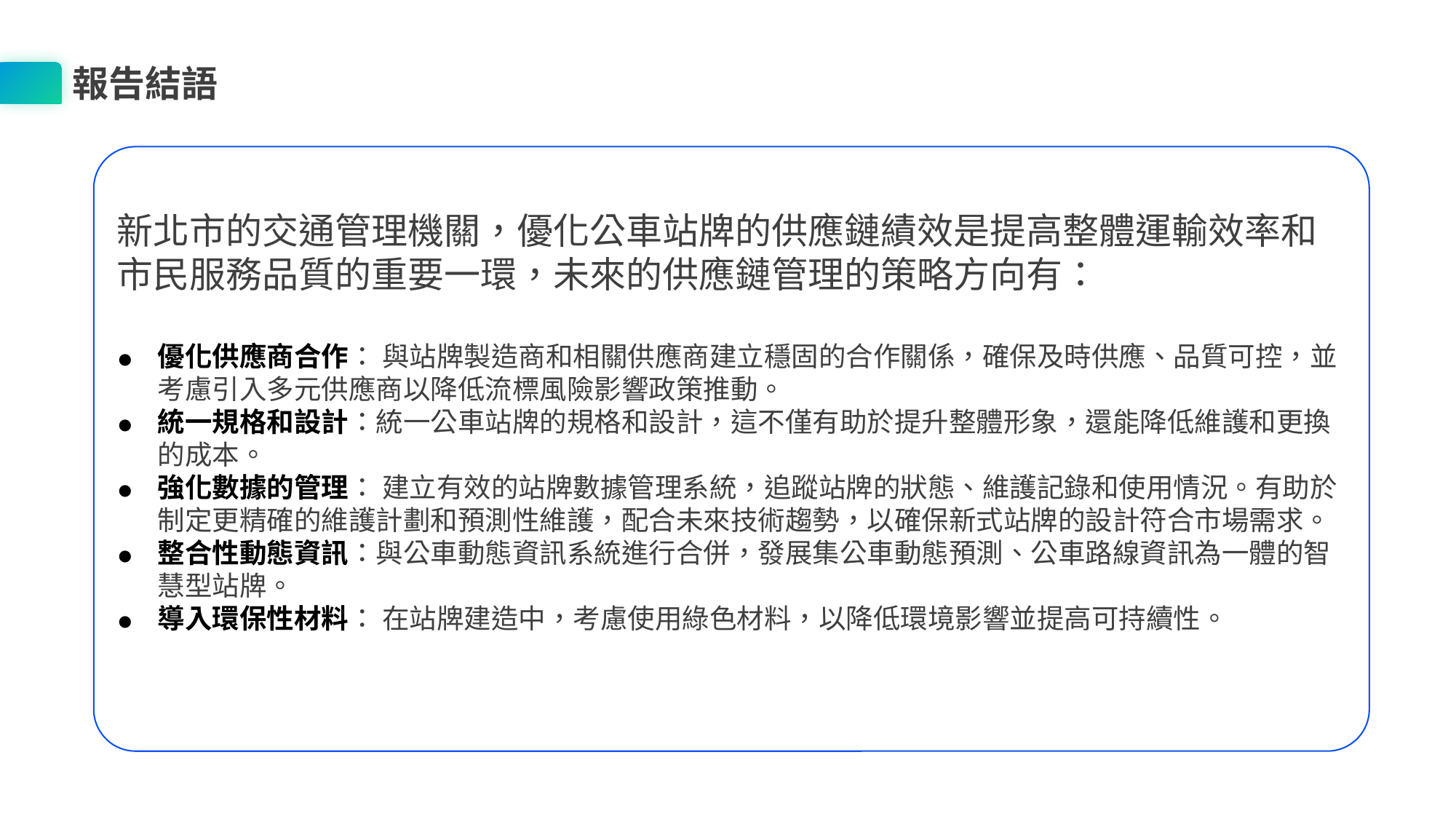

報告結語

新北市的交通管理機關，優化公車站牌的供應鏈績效是提高整體運輸效率和市民服務品質的重要一環，未來的供應鏈管理的策略方向有：

優化供應商合作： 與站牌製造商和相關供應商建立穩固的合作關係，確保及時供應、品質可控，並考慮引入多元供應商以降低流標風險影響政策推動。
統一規格和設計：統一公車站牌的規格和設計，這不僅有助於提升整體形象，還能降低維護和更換的成本。
強化數據的管理： 建立有效的站牌數據管理系統，追蹤站牌的狀態、維護記錄和使用情況。有助於制定更精確的維護計劃和預測性維護，配合未來技術趨勢，以確保新式站牌的設計符合市場需求。
整合性動態資訊：與公車動態資訊系統進行合併，發展集公車動態預測、公車路線資訊為一體的智慧型站牌。
導入環保性材料： 在站牌建造中，考慮使用綠色材料，以降低環境影響並提高可持續性。